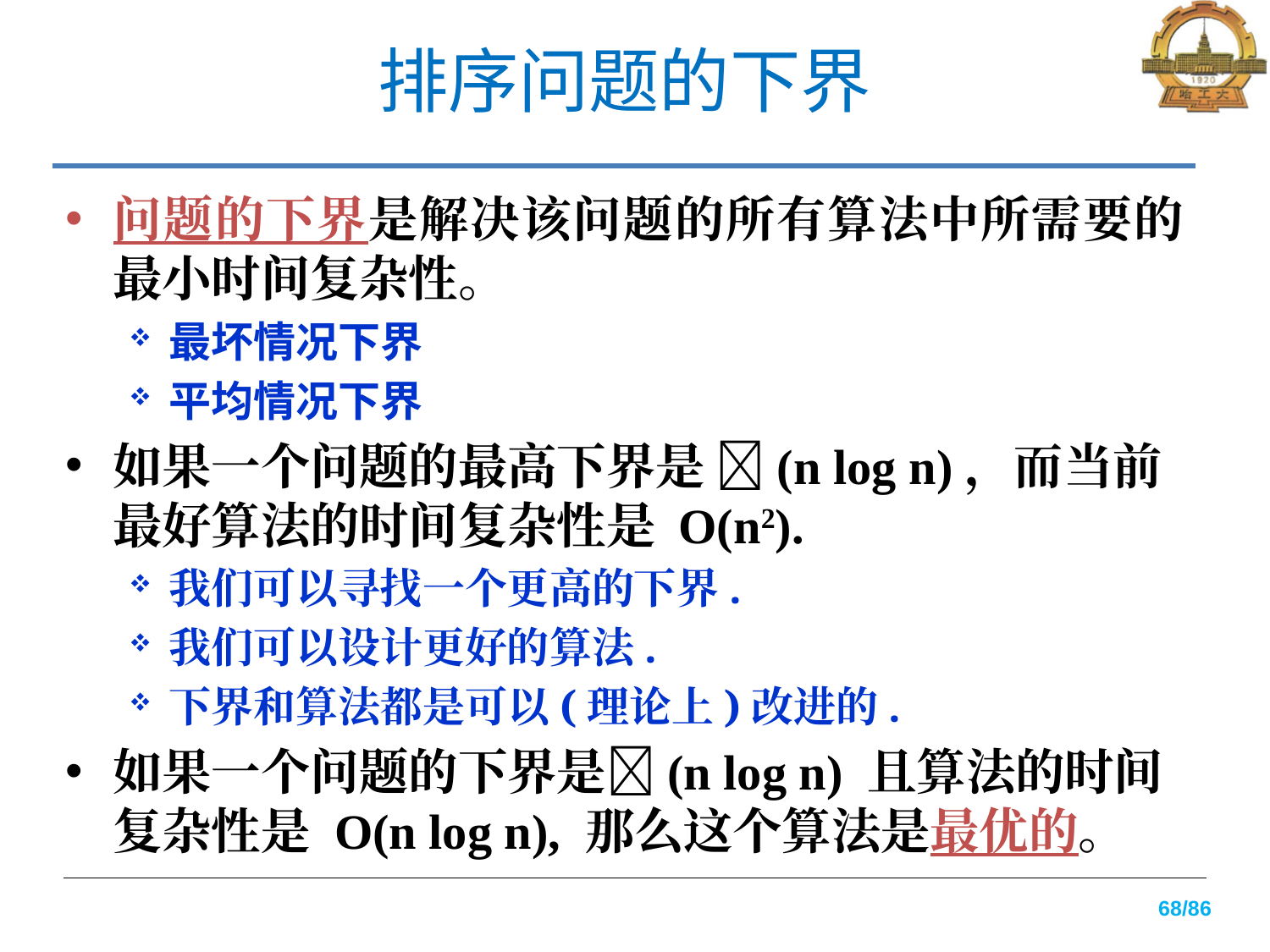

# 排序问题的下界
问题的下界是解决该问题的所有算法中所需要的最小时间复杂性。
最坏情况下界
平均情况下界
如果一个问题的最高下界是 Ω(n log n)，而当前最好算法的时间复杂性是 O(n2).
我们可以寻找一个更高的下界.
我们可以设计更好的算法.
下界和算法都是可以(理论上)改进的.
如果一个问题的下界是Ω(n log n) 且算法的时间复杂性是 O(n log n), 那么这个算法是最优的。